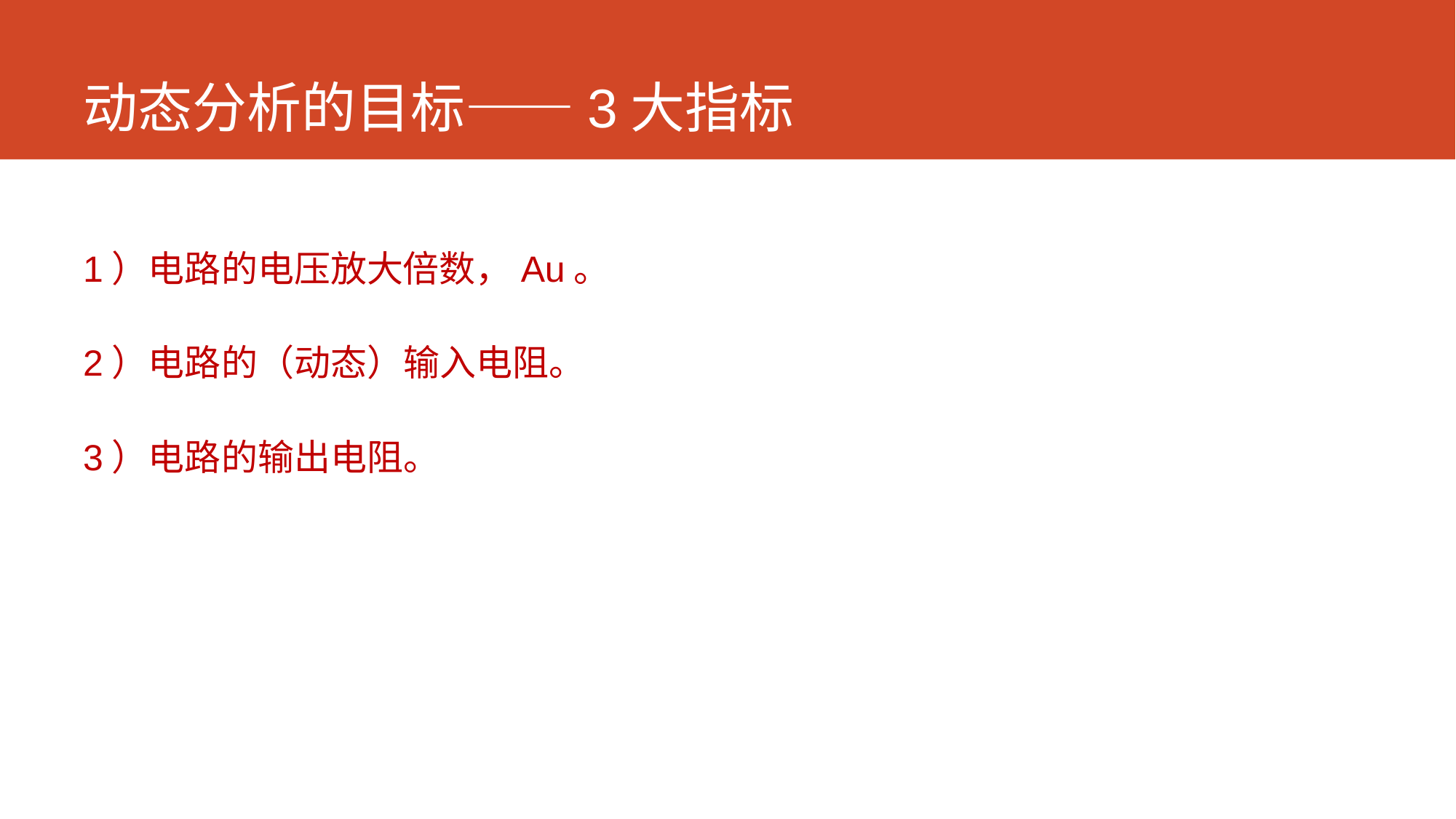

# 动态分析的目标——3大指标
1）电路的电压放大倍数，Au。
2）电路的（动态）输入电阻。
3）电路的输出电阻。